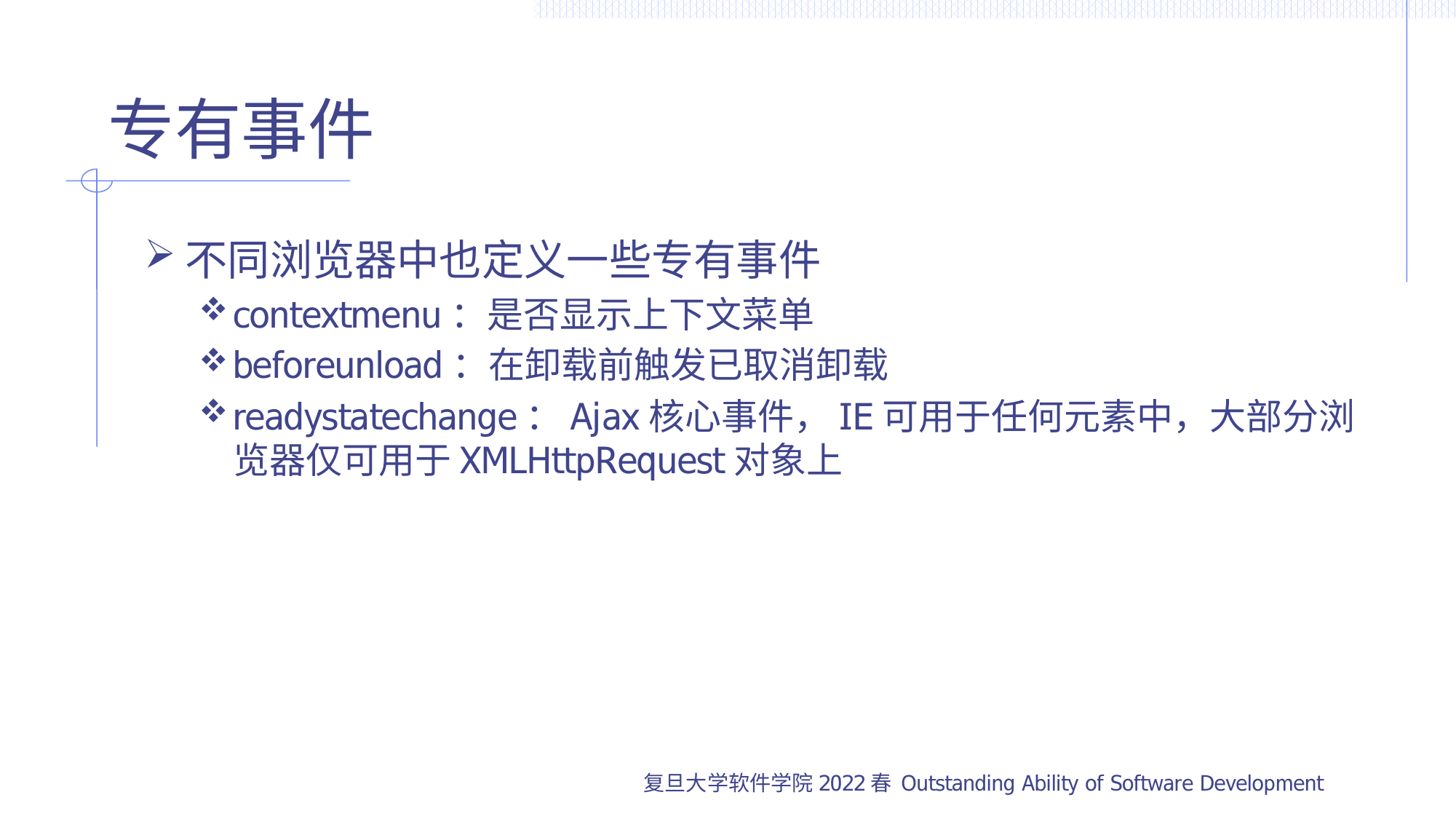

# 专有事件
不同浏览器中也定义一些专有事件
contextmenu：是否显示上下文菜单
beforeunload：在卸载前触发已取消卸载
readystatechange：Ajax核心事件，IE可用于任何元素中，大部分浏览器仅可用于XMLHttpRequest对象上